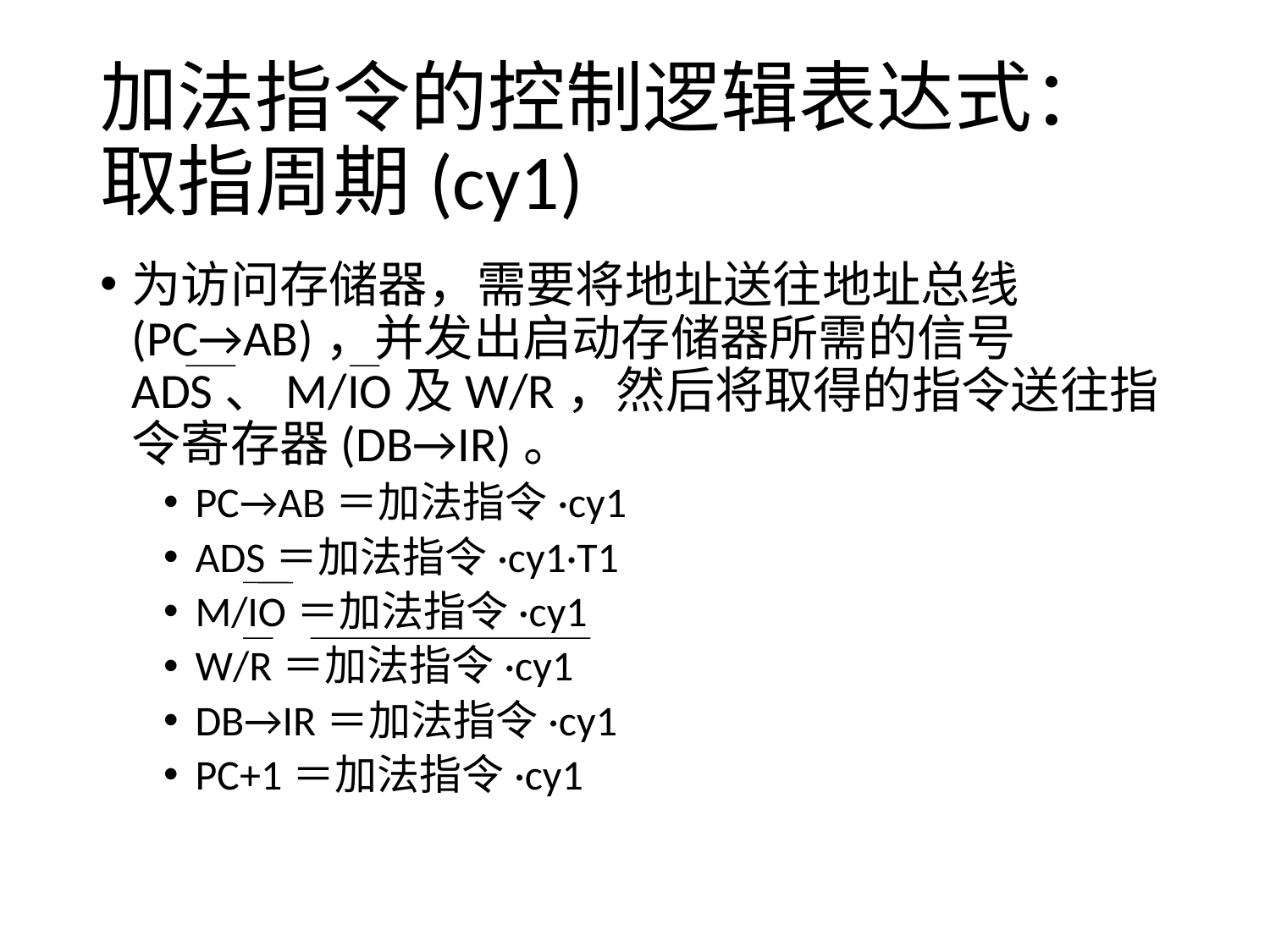

# 加法指令的控制逻辑表达式： 取指周期(cy1)
为访问存储器，需要将地址送往地址总线(PC→AB)，并发出启动存储器所需的信号ADS、M/IO及W/R，然后将取得的指令送往指令寄存器(DB→IR)。
PC→AB＝加法指令·cy1
ADS＝加法指令·cy1·T1
M/IO＝加法指令·cy1
W/R＝加法指令·cy1
DB→IR＝加法指令·cy1
PC+1＝加法指令·cy1